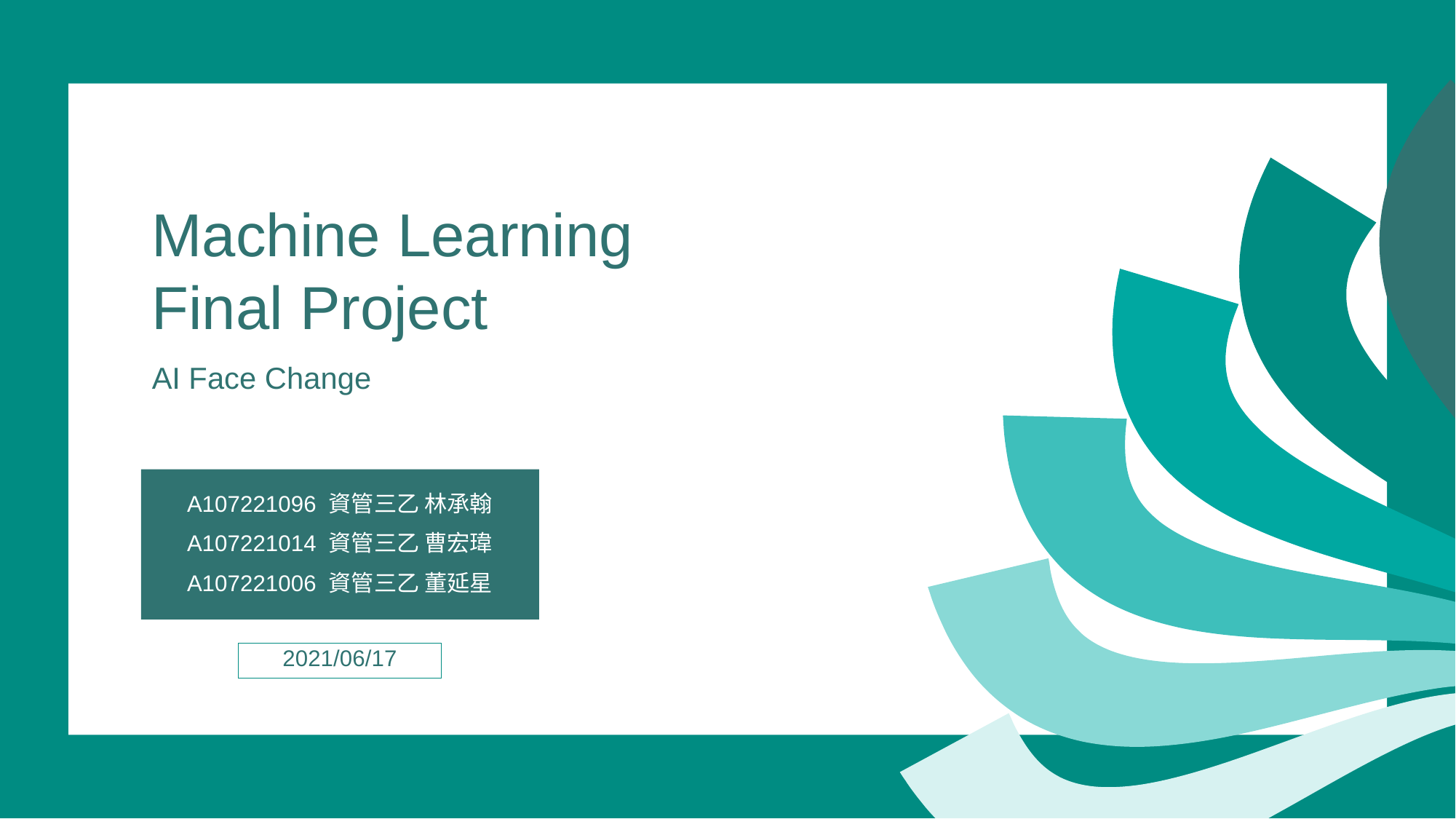

Machine Learning
Final Project

AI Face Change

A107221096 資管三乙 林承翰
A107221014 資管三乙 曹宏瑋
A107221006 資管三乙 董延星

2021/06/17